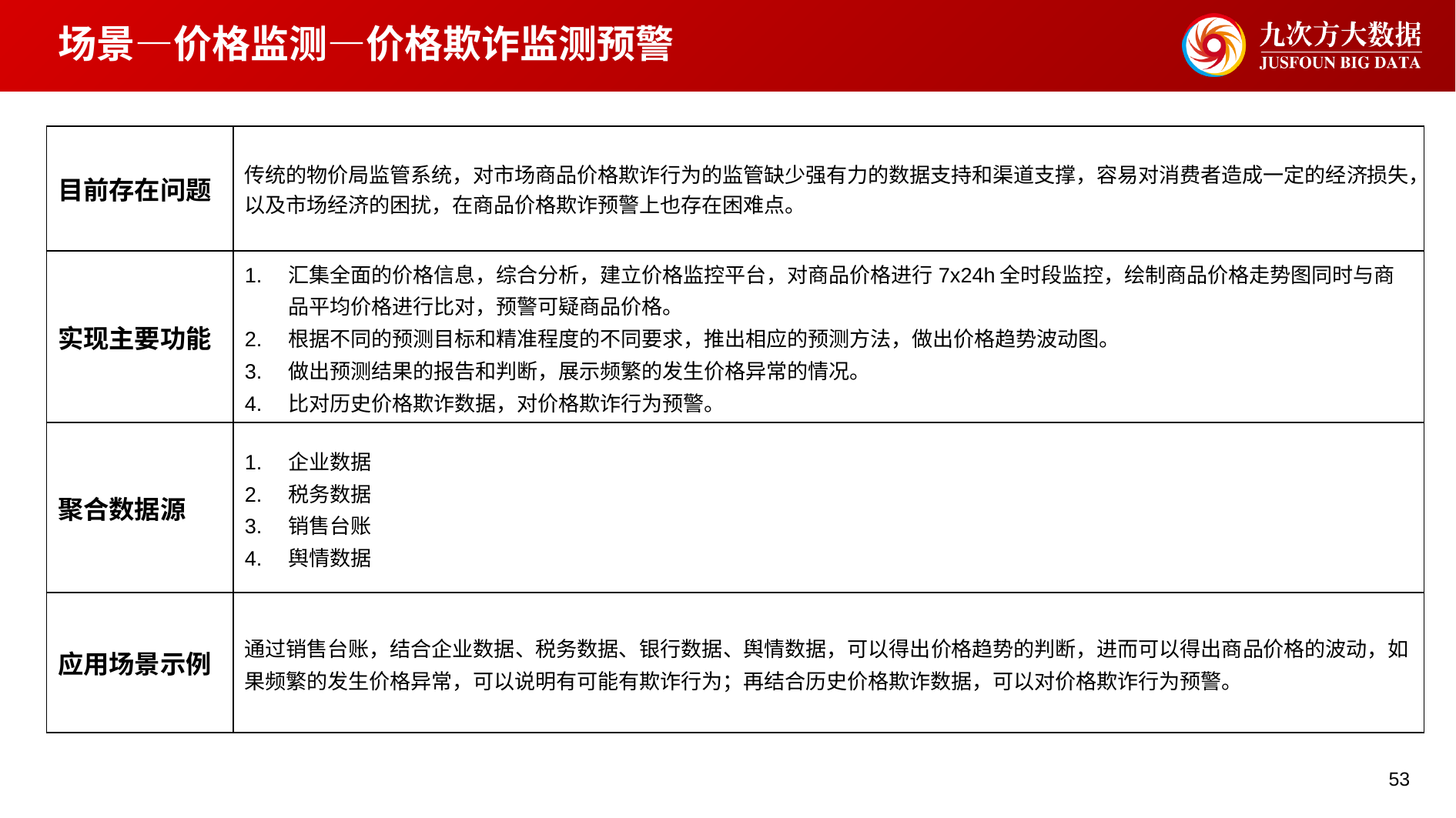

# 场景—价格监测—价格欺诈监测预警
| 目前存在问题 | 传统的物价局监管系统，对市场商品价格欺诈行为的监管缺少强有力的数据支持和渠道支撑，容易对消费者造成一定的经济损失，以及市场经济的困扰，在商品价格欺诈预警上也存在困难点。 |
| --- | --- |
| 实现主要功能 | 汇集全面的价格信息，综合分析，建立价格监控平台，对商品价格进行7x24h全时段监控，绘制商品价格走势图同时与商品平均价格进行比对，预警可疑商品价格。 根据不同的预测目标和精准程度的不同要求，推出相应的预测方法，做出价格趋势波动图。 做出预测结果的报告和判断，展示频繁的发生价格异常的情况。 比对历史价格欺诈数据，对价格欺诈行为预警。 |
| 聚合数据源 | 企业数据 税务数据 销售台账 舆情数据 |
| 应用场景示例 | 通过销售台账，结合企业数据、税务数据、银行数据、舆情数据，可以得出价格趋势的判断，进而可以得出商品价格的波动，如果频繁的发生价格异常，可以说明有可能有欺诈行为；再结合历史价格欺诈数据，可以对价格欺诈行为预警。 |
53